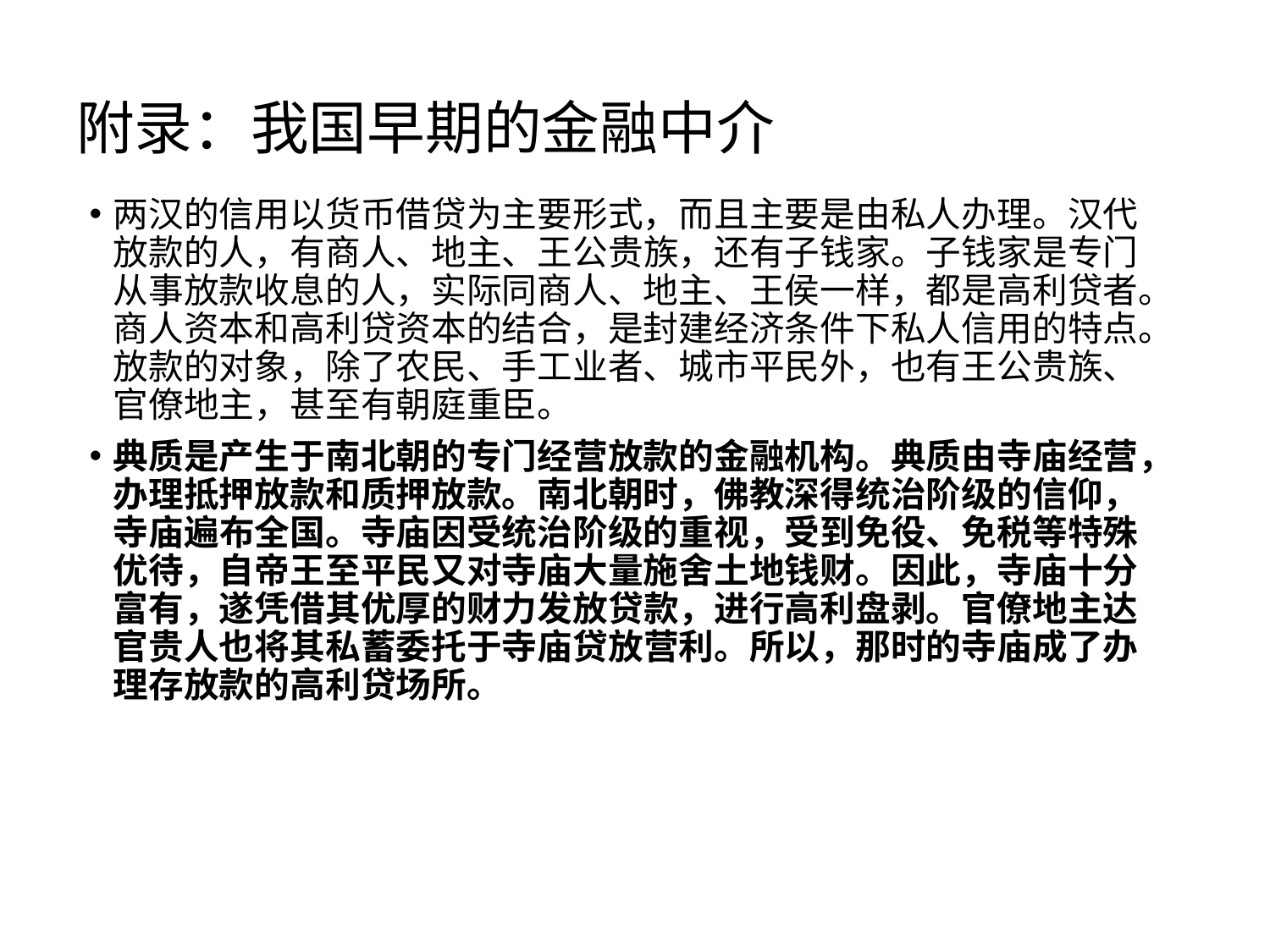

# 附录：我国早期的金融中介
两汉的信用以货币借贷为主要形式，而且主要是由私人办理。汉代放款的人，有商人、地主、王公贵族，还有子钱家。子钱家是专门从事放款收息的人，实际同商人、地主、王侯一样，都是高利贷者。商人资本和高利贷资本的结合，是封建经济条件下私人信用的特点。放款的对象，除了农民、手工业者、城市平民外，也有王公贵族、官僚地主，甚至有朝庭重臣。
典质是产生于南北朝的专门经营放款的金融机构。典质由寺庙经营，办理抵押放款和质押放款。南北朝时，佛教深得统治阶级的信仰，寺庙遍布全国。寺庙因受统治阶级的重视，受到免役、免税等特殊优待，自帝王至平民又对寺庙大量施舍土地钱财。因此，寺庙十分富有，遂凭借其优厚的财力发放贷款，进行高利盘剥。官僚地主达官贵人也将其私蓄委托于寺庙贷放营利。所以，那时的寺庙成了办理存放款的高利贷场所。